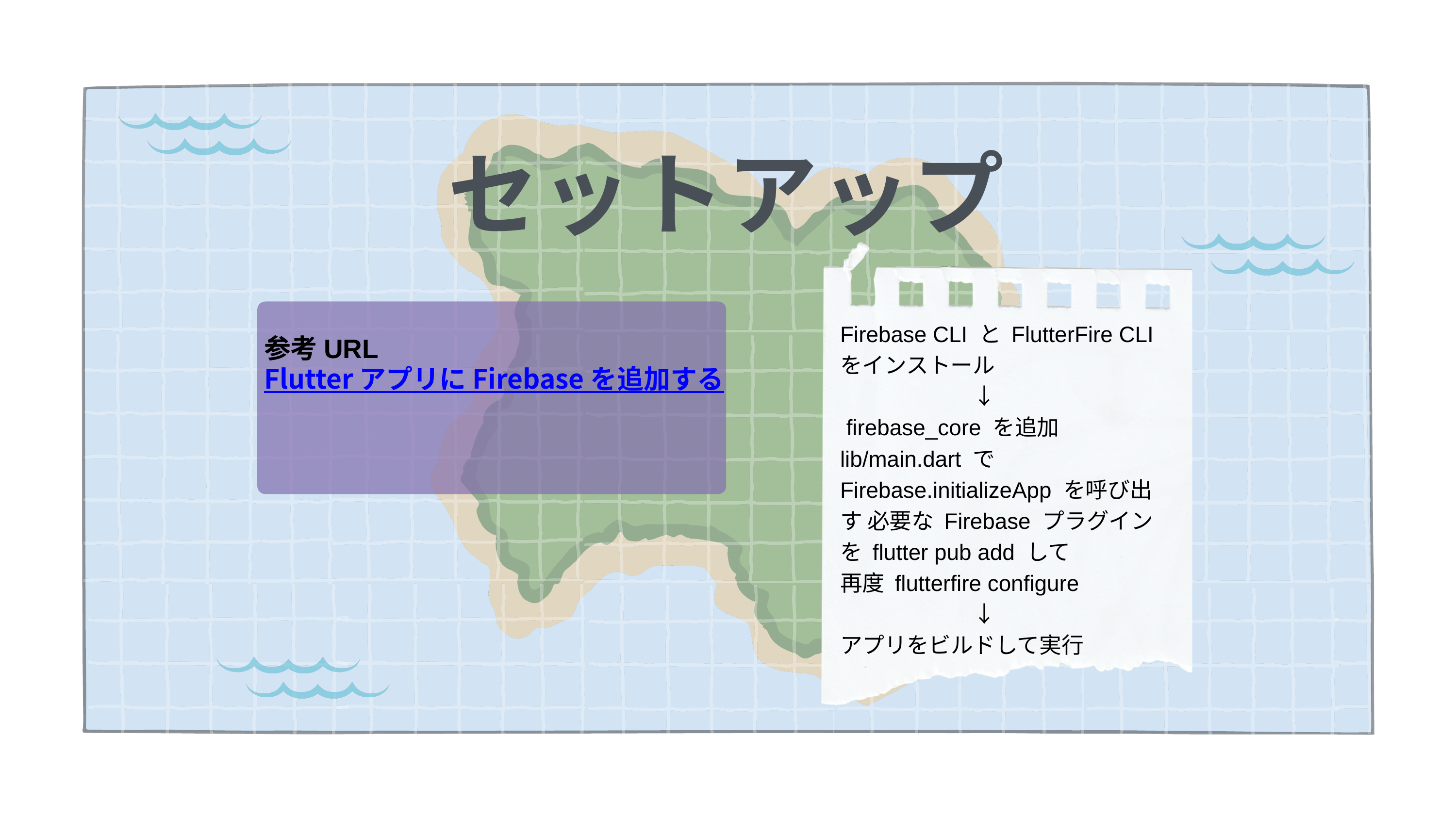

セットアップ

Firebase CLI と FlutterFire CLI をインストール
　　　　　　↓
 firebase_core を追加 lib/main.dart でFirebase.initializeApp を呼び出す 必要な Firebase プラグインを flutter pub add して
再度 flutterfire configure
　　　　　　↓
アプリをビルドして実行
参考URL
Flutter アプリに Firebase を追加する